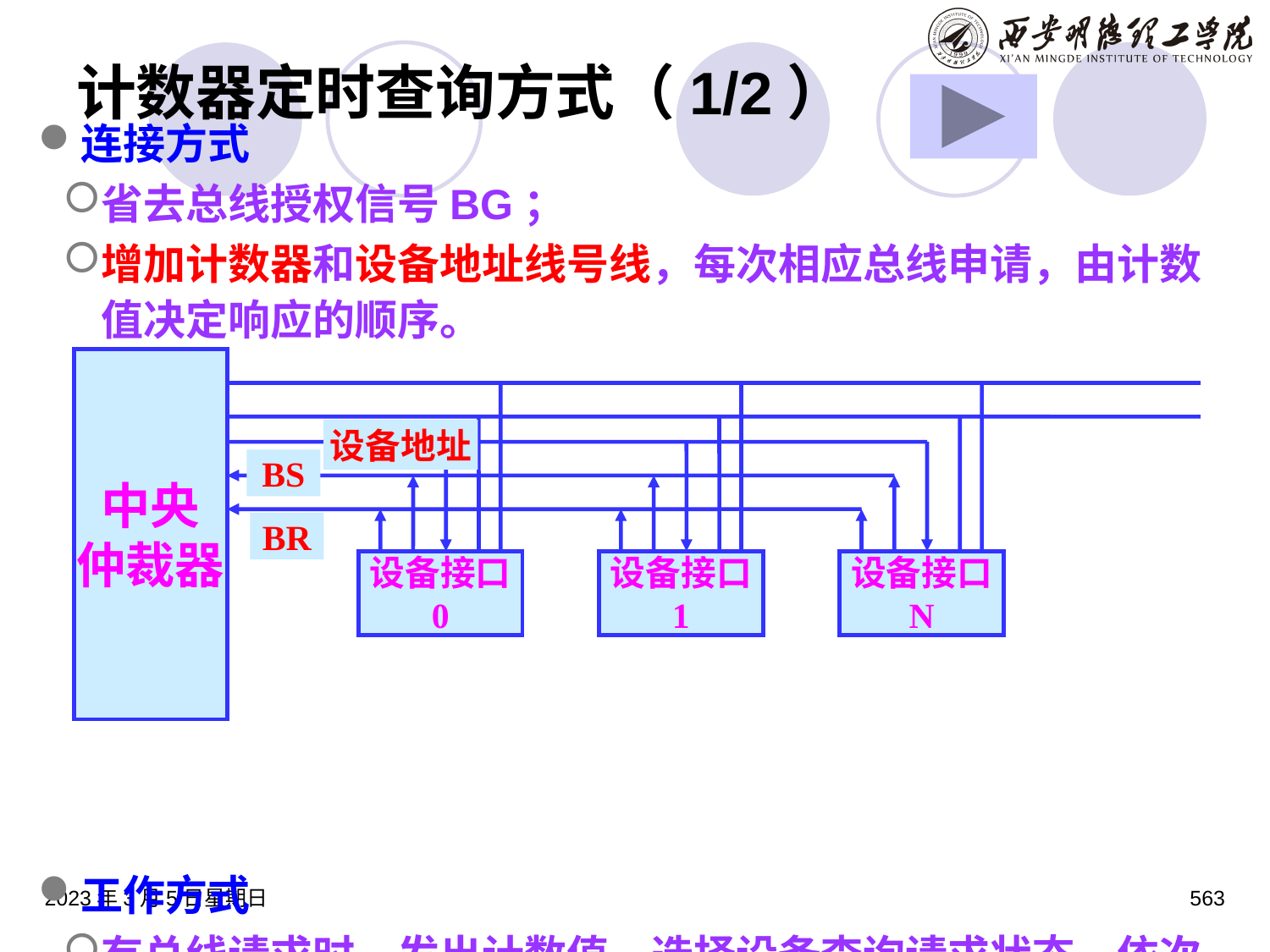

# 计数器定时查询方式（1/2）

连接方式
省去总线授权信号BG；
增加计数器和设备地址线号线，每次相应总线申请，由计数值决定响应的顺序。

工作方式
有总线请求时，发出计数值，选择设备查询请求状态，依次查询每一个设备；
中央
仲裁器

设备接口
0
设备接口
1
设备接口
N
设备地址
BS
BR
2023年3月5日星期日
563